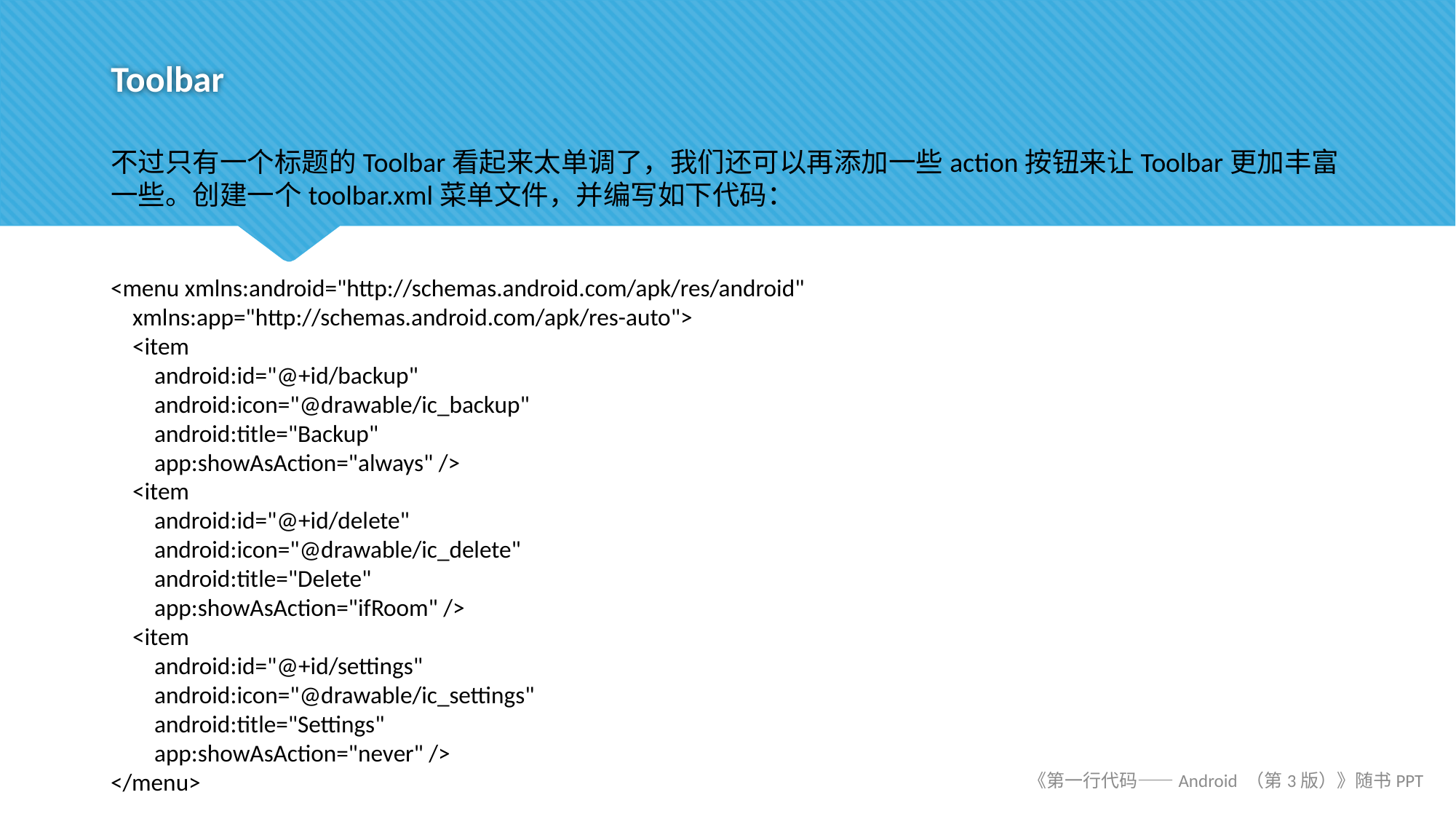

# Toolbar
不过只有一个标题的Toolbar看起来太单调了，我们还可以再添加一些action按钮来让Toolbar更加丰富一些。创建一个toolbar.xml菜单文件，并编写如下代码：
<menu xmlns:android="http://schemas.android.com/apk/res/android"
    xmlns:app="http://schemas.android.com/apk/res-auto">
    <item
        android:id="@+id/backup"
        android:icon="@drawable/ic_backup"
        android:title="Backup"
        app:showAsAction="always" />
    <item
        android:id="@+id/delete"
        android:icon="@drawable/ic_delete"
        android:title="Delete"
        app:showAsAction="ifRoom" />
    <item
        android:id="@+id/settings"
        android:icon="@drawable/ic_settings"
        android:title="Settings"
        app:showAsAction="never" />
</menu>